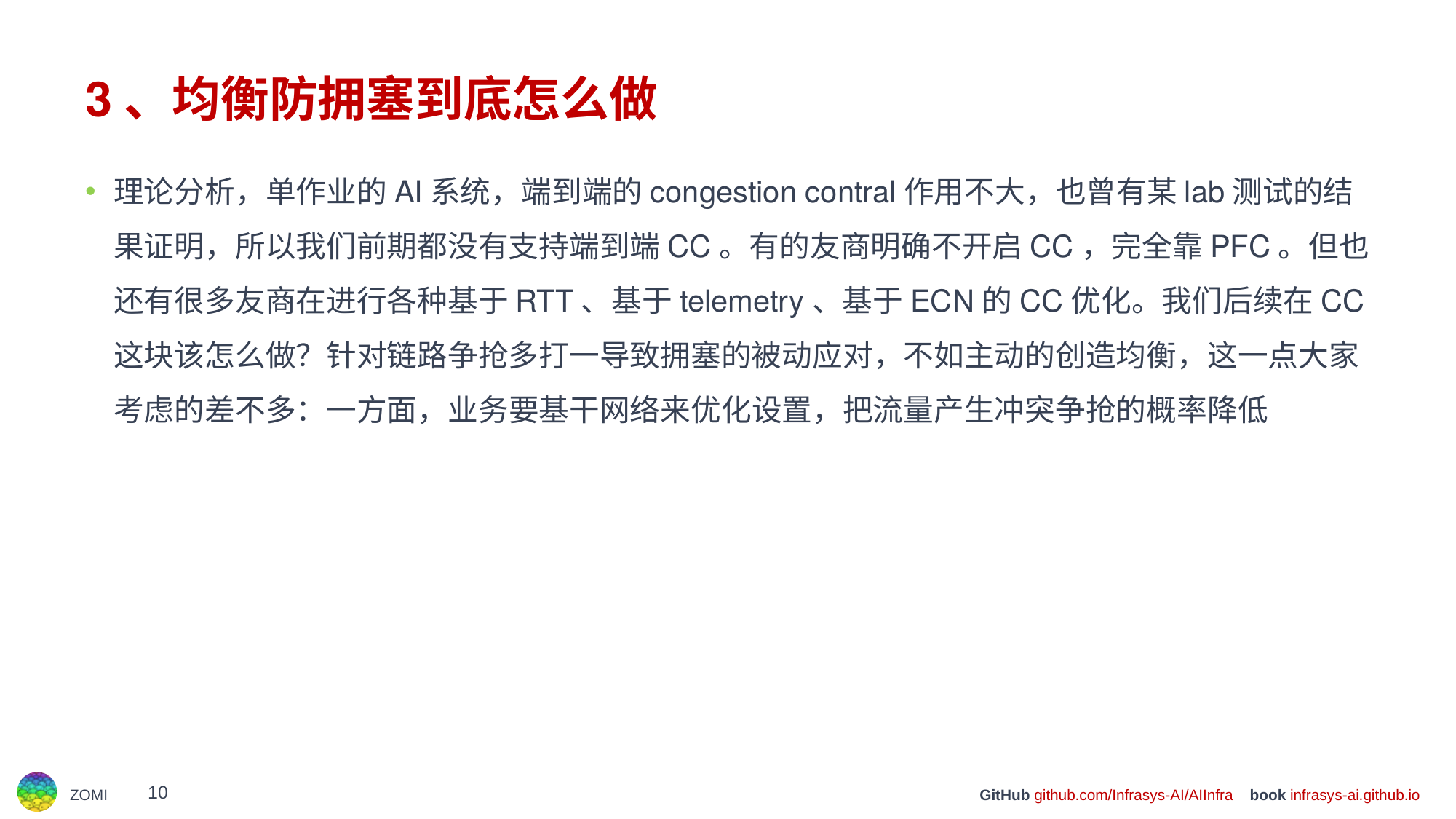

# 3、均衡防拥塞到底怎么做
理论分析，单作业的AI系统，端到端的congestion contral作用不大，也曾有某lab测试的结果证明，所以我们前期都没有支持端到端CC。有的友商明确不开启CC，完全靠PFC。但也还有很多友商在进行各种基于RTT、基于telemetry、基于ECN的CC优化。我们后续在CC这块该怎么做？针对链路争抢多打一导致拥塞的被动应对，不如主动的创造均衡，这一点大家考虑的差不多：一方面，业务要基干网络来优化设置，把流量产生冲突争抢的概率降低